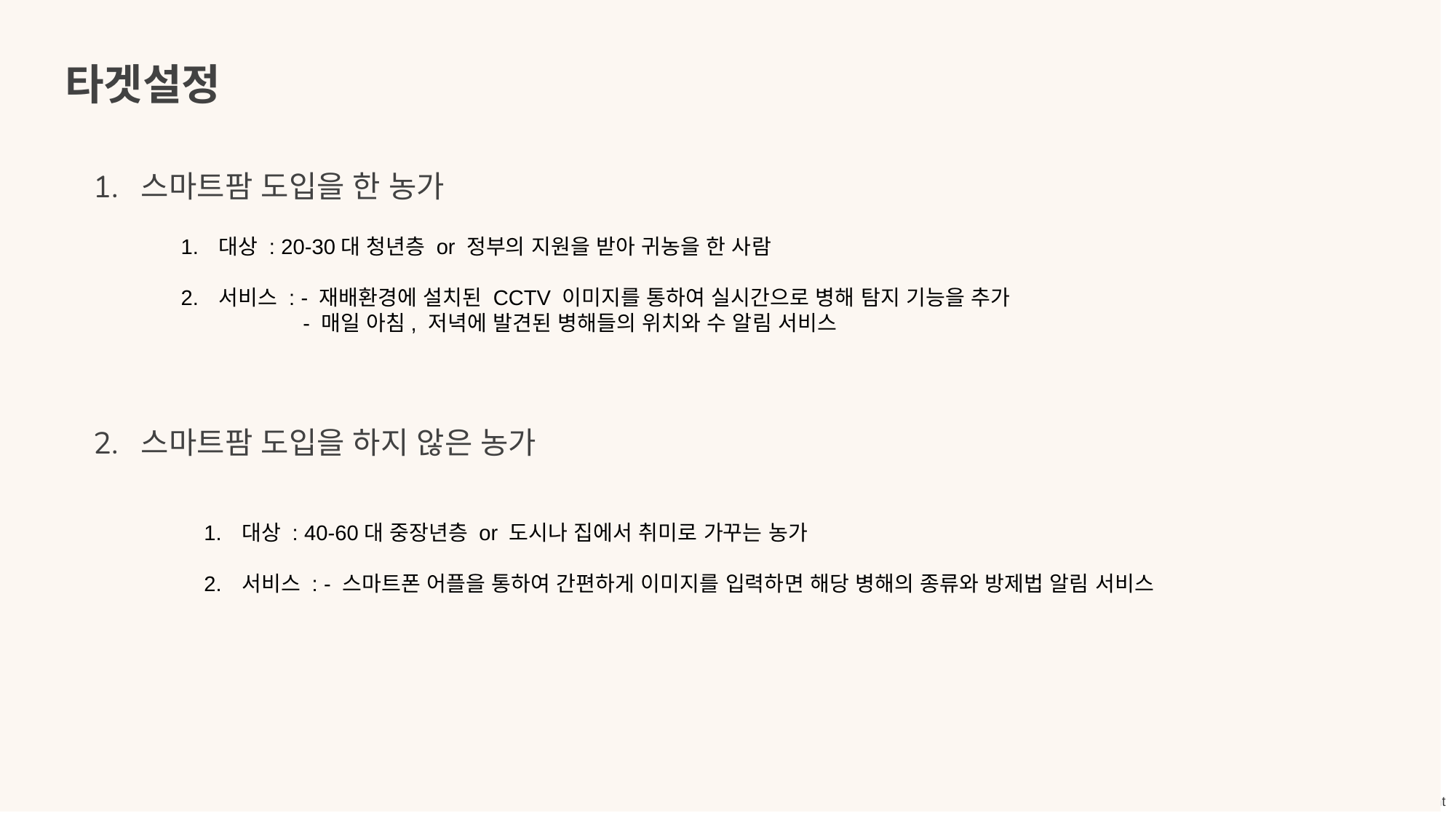

타겟설정
1.  스마트팜 도입을 한 농가
대상 : 20-30대 청년층 or 정부의 지원을 받아 귀농을 한 사람

서비스 : - 재배환경에 설치된 CCTV 이미지를 통하여 실시간으로 병해 탐지 기능을 추가
              - 매일 아침, 저녁에 발견된 병해들의 위치와 수 알림 서비스
2.  스마트팜 도입을 하지 않은 농가
대상 : 40-60대 중장년층 or 도시나 집에서 취미로 가꾸는 농가

서비스 : - 스마트폰 어플을 통하여 간편하게 이미지를 입력하면 해당 병해의 종류와 방제법 알림 서비스